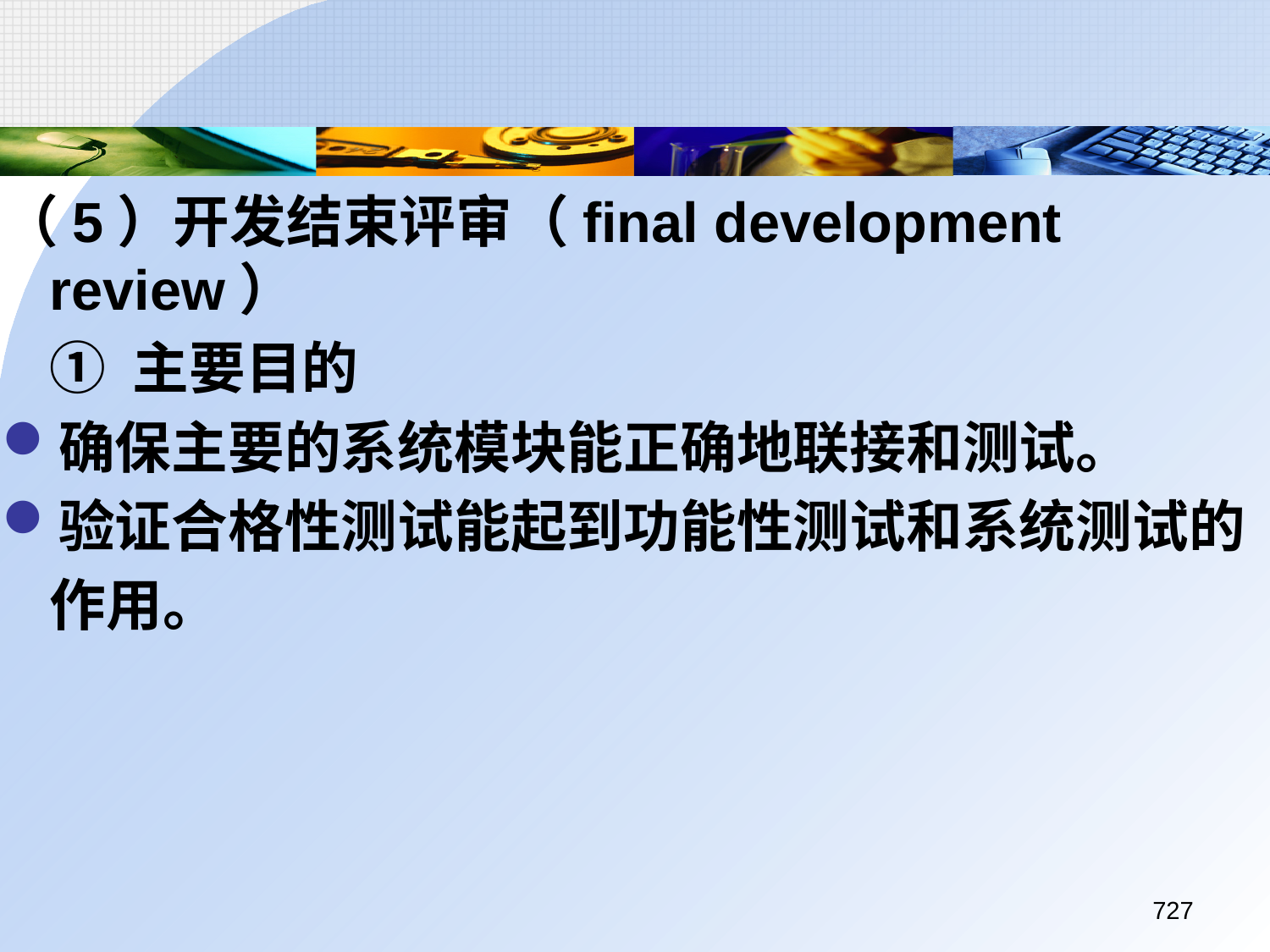

（5）开发结束评审（final development review）
	① 主要目的
确保主要的系统模块能正确地联接和测试。
验证合格性测试能起到功能性测试和系统测试的
	作用。
727